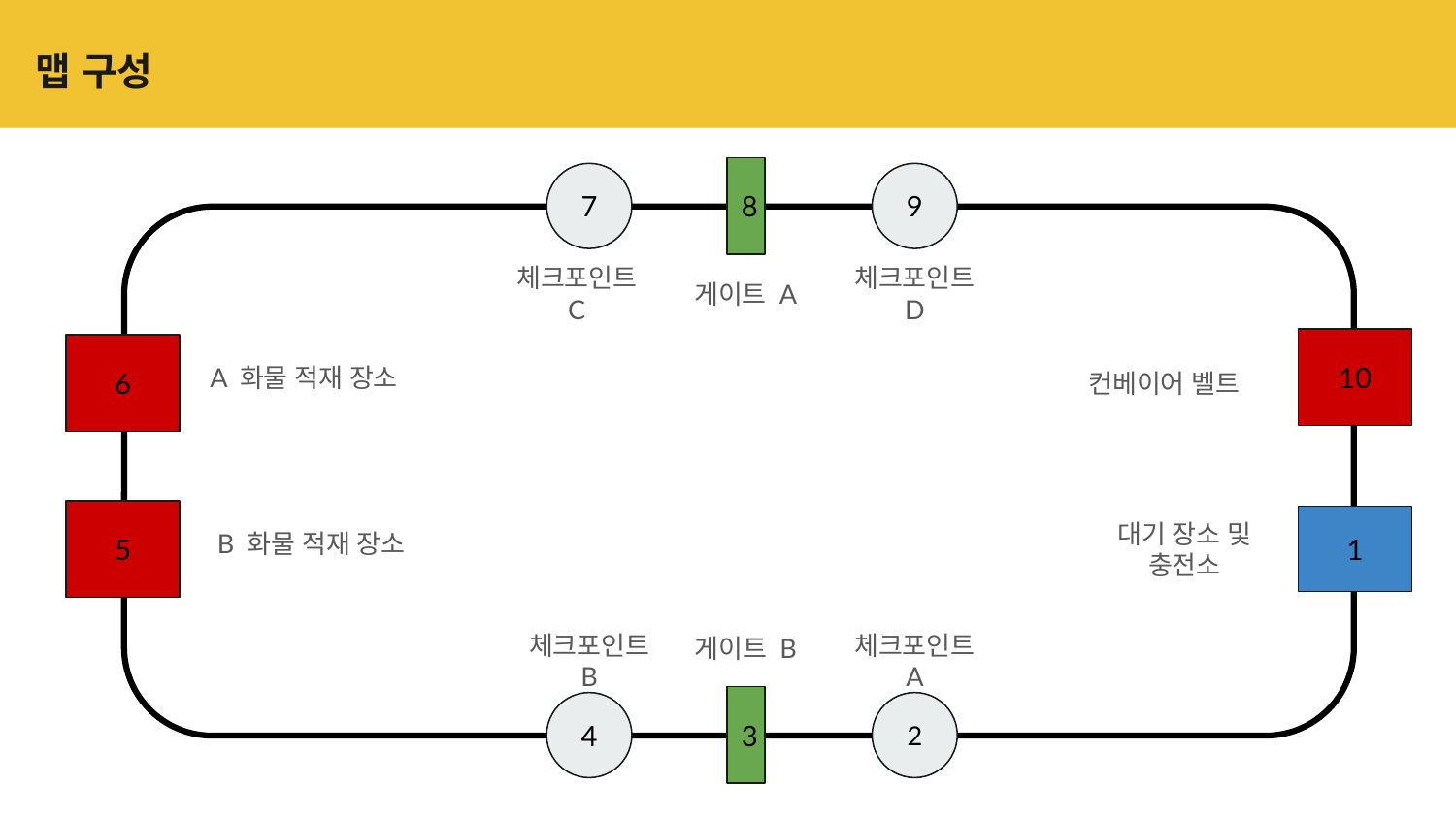

# 맵 구성
8
7
9

체크포인트 C
체크포인트 D
게이트 A
10
6
A 화물 적재 장소
컨베이어 벨트
5
1
B 화물 적재 장소
대기 장소 및 충전소
게이트 B
체크포인트 B
체크포인트 A
3
4
2